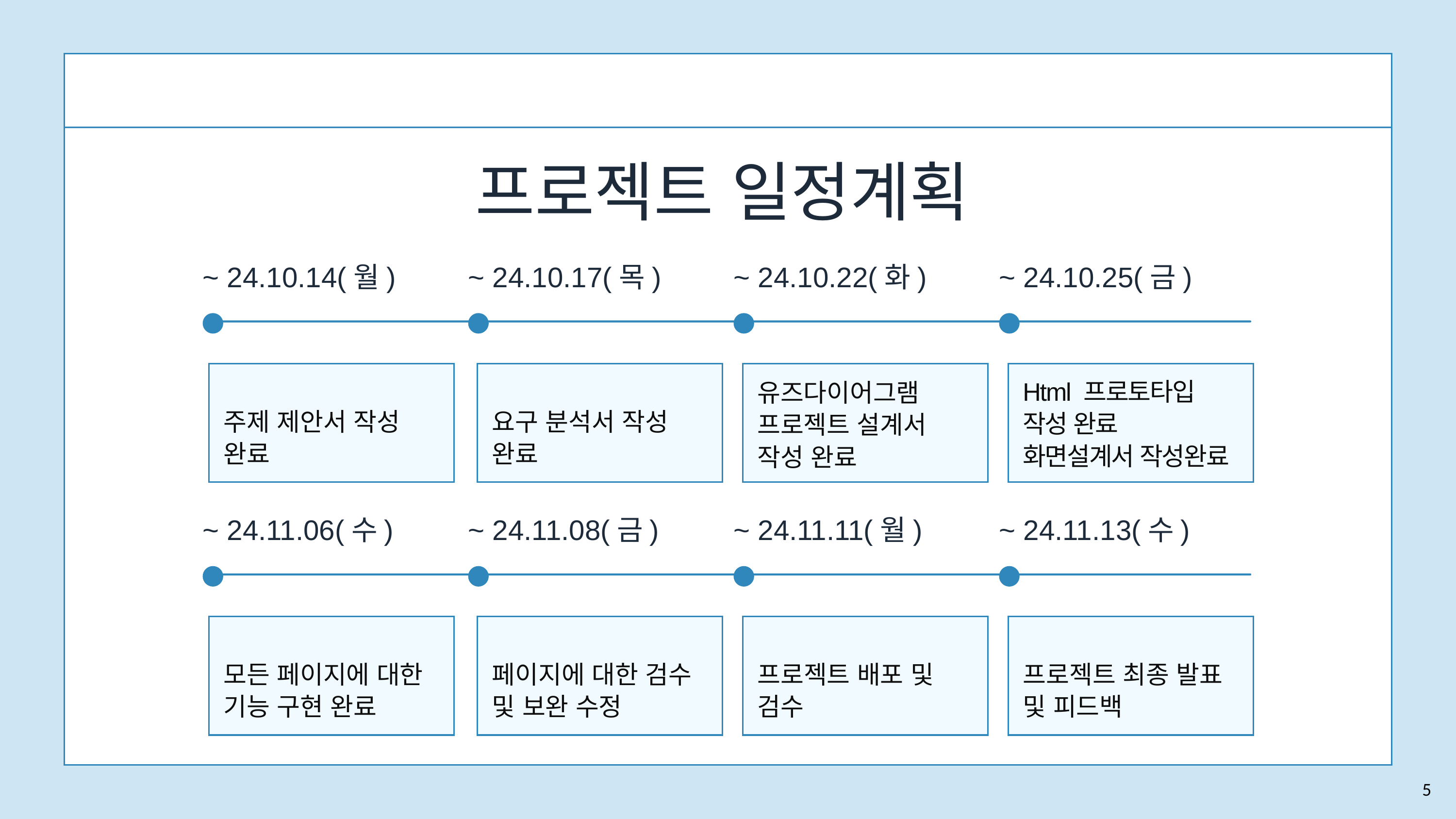

프로젝트 일정계획
~ 24.10.14(월)
~ 24.10.17(목)
~ 24.10.22(화)
~ 24.10.25(금)

Html 프로토타입 작성 완료
화면설계서 작성완료
유즈다이어그램
프로젝트 설계서 작성 완료
주제 제안서 작성 완료
요구 분석서 작성 완료
~ 24.11.06(수)
~ 24.11.08(금)
~ 24.11.11(월)
~ 24.11.13(수)

모든 페이지에 대한 기능 구현 완료
페이지에 대한 검수 및 보완 수정
프로젝트 배포 및 검수
프로젝트 최종 발표 및 피드백
5